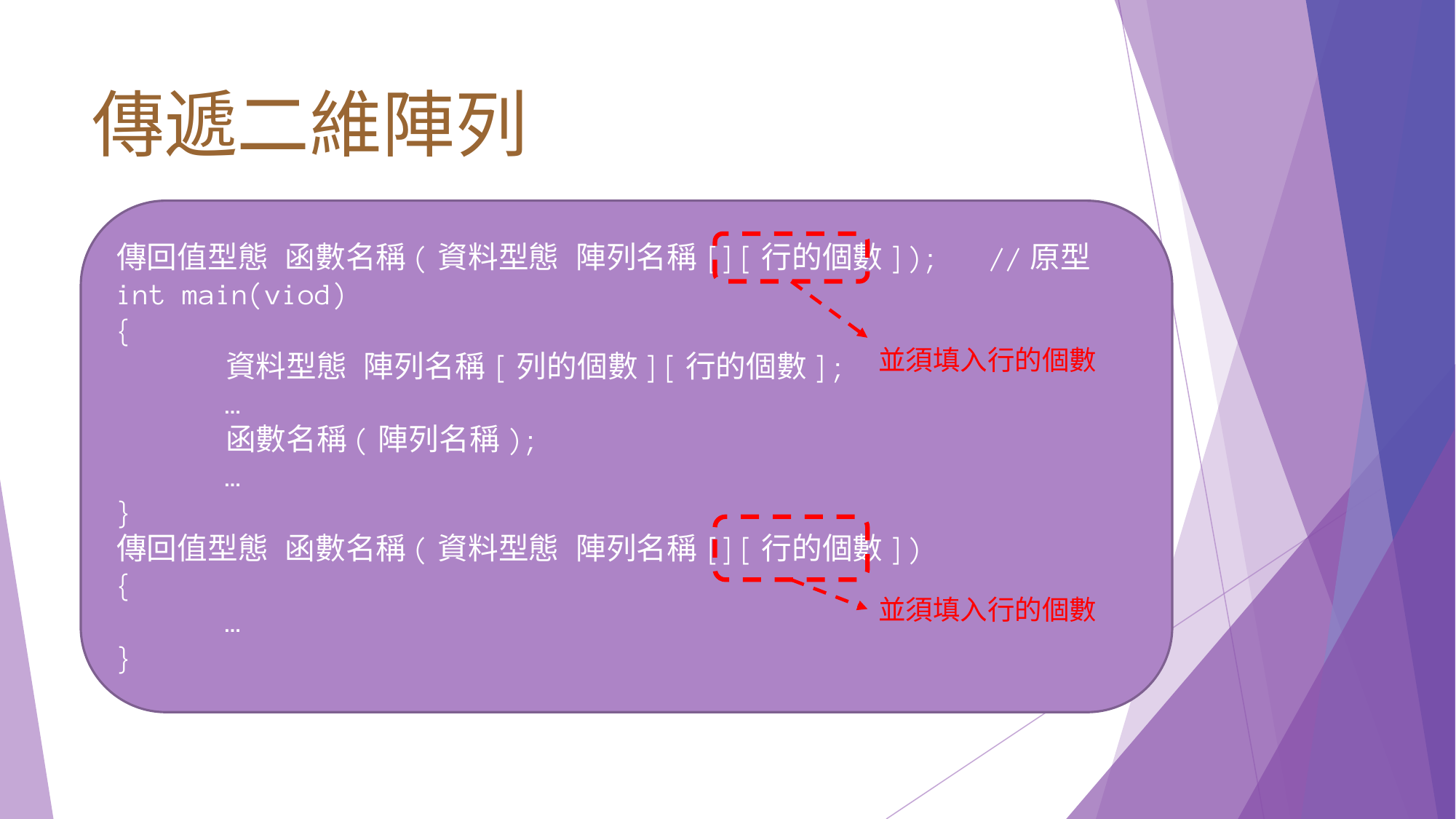

# 傳遞二維陣列
傳回值型態 函數名稱(資料型態 陣列名稱[][行的個數]);   //原型
int main(viod)
{
	資料型態 陣列名稱[列的個數][行的個數];
	…
	函數名稱(陣列名稱);
	…
}
傳回值型態 函數名稱(資料型態 陣列名稱[][行的個數])
{
	…
}

並須填入行的個數

並須填入行的個數